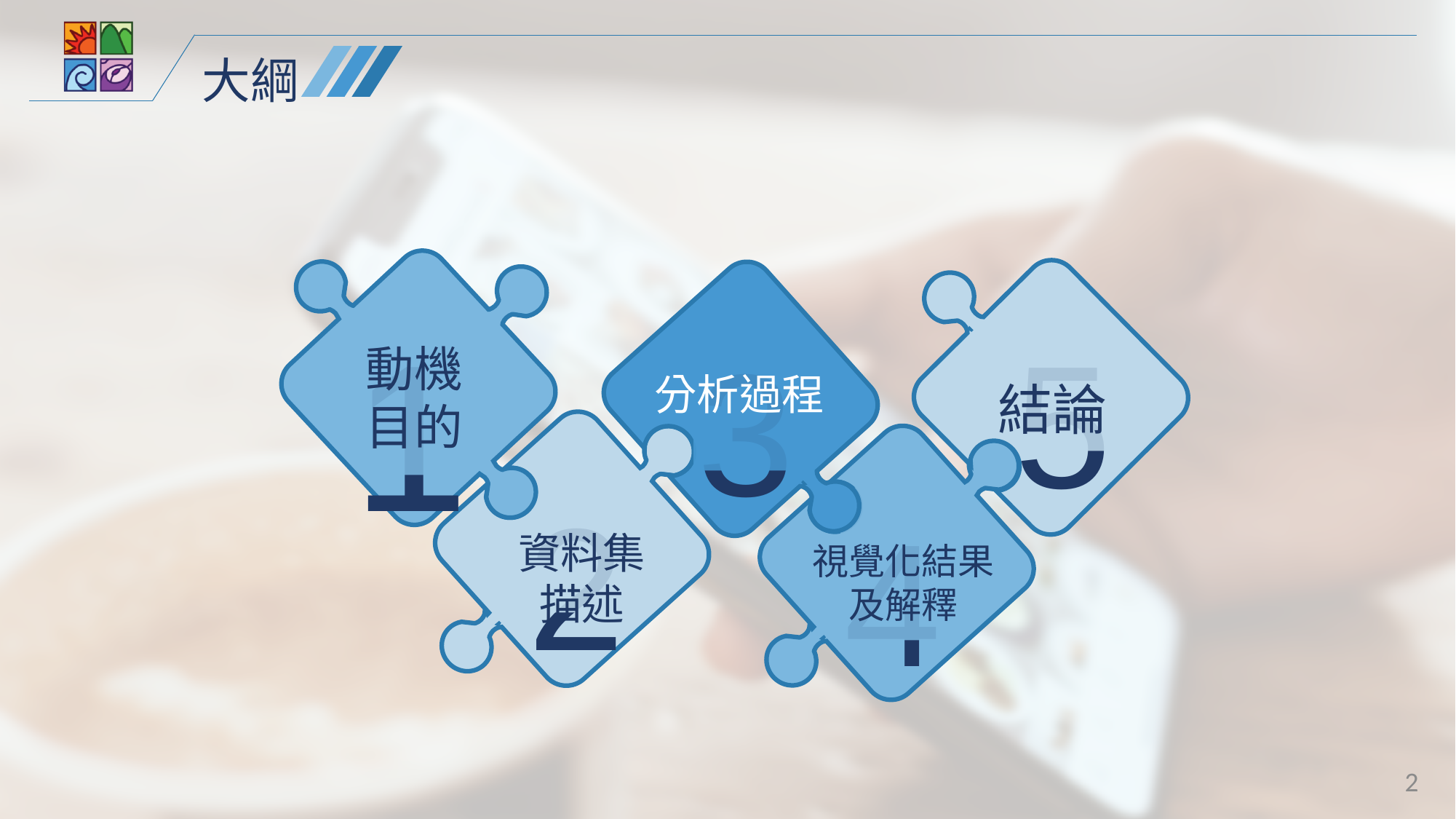

大綱

1

5

3

動機目的
分析過程
結論
2

4

資料集描述
視覺化結果及解釋
2